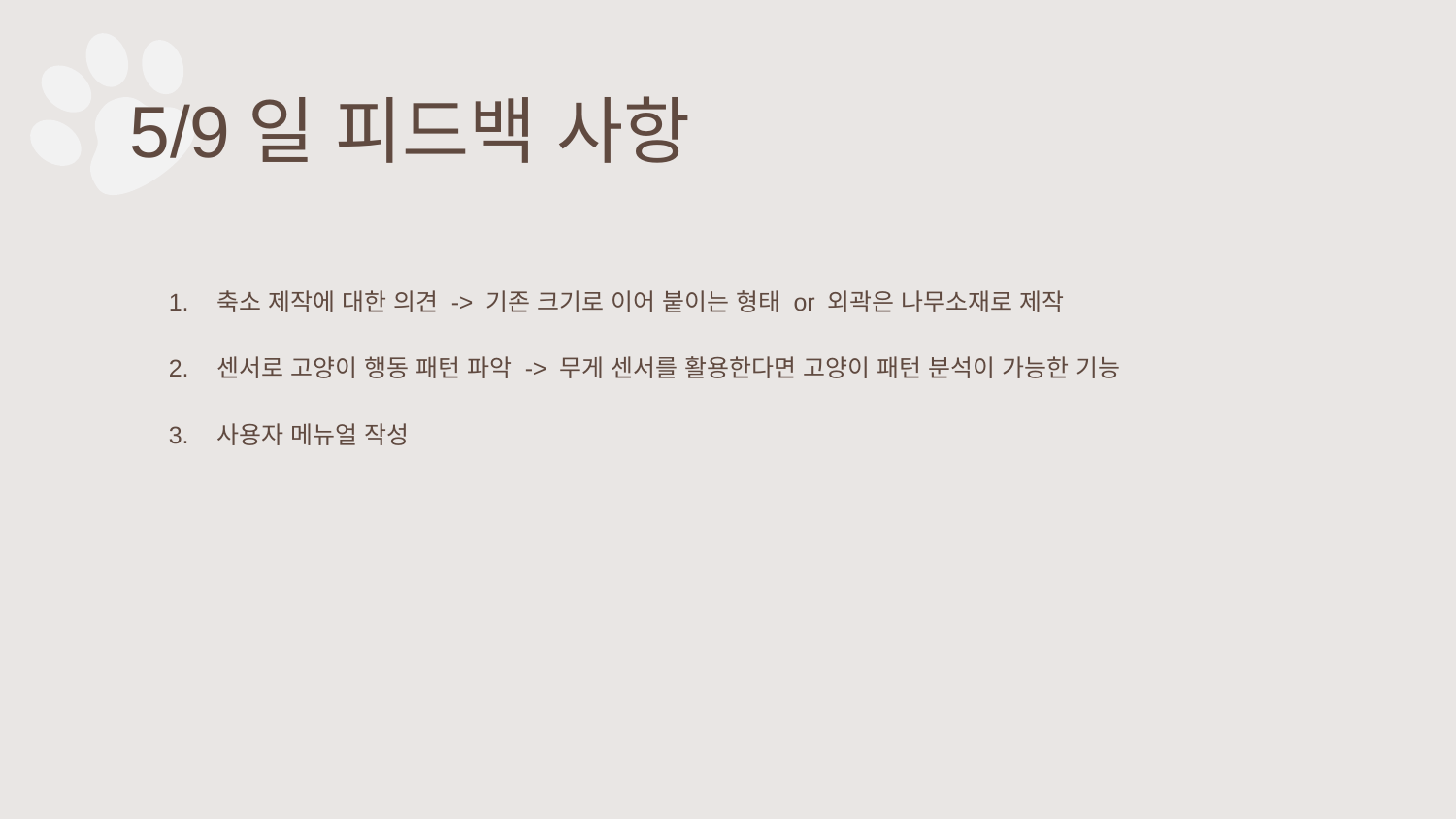

# 5/9일 피드백 사항

축소 제작에 대한 의견 -> 기존 크기로 이어 붙이는 형태 or 외곽은 나무소재로 제작

센서로 고양이 행동 패턴 파악 -> 무게 센서를 활용한다면 고양이 패턴 분석이 가능한 기능

사용자 메뉴얼 작성